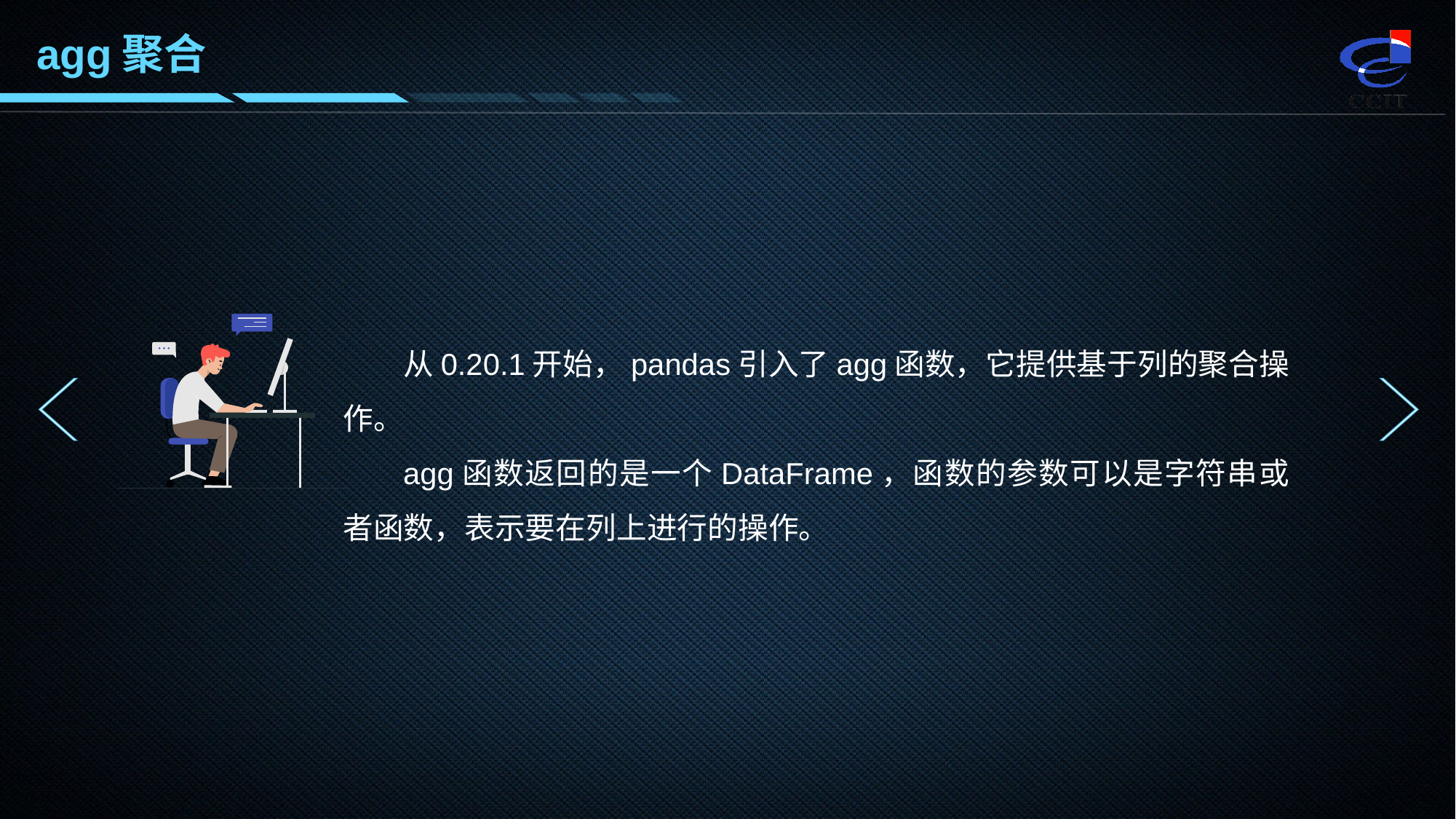

agg聚合

从0.20.1开始，pandas引入了agg函数，它提供基于列的聚合操作。
agg函数返回的是一个DataFrame，函数的参数可以是字符串或者函数，表示要在列上进行的操作。